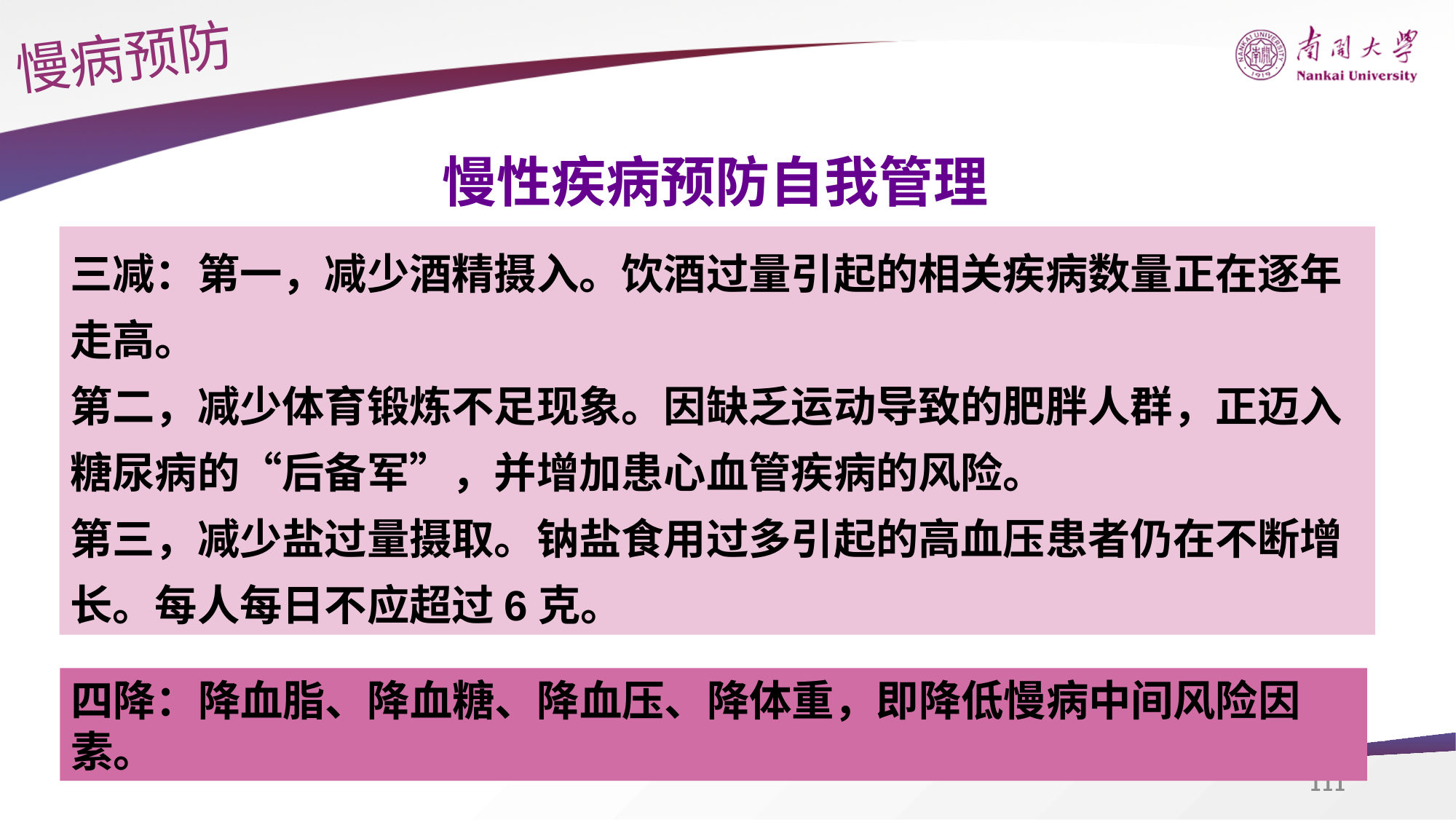

慢病预防
慢性疾病预防自我管理
三减：第一，减少酒精摄入。饮酒过量引起的相关疾病数量正在逐年走高。
第二，减少体育锻炼不足现象。因缺乏运动导致的肥胖人群，正迈入糖尿病的“后备军”，并增加患心血管疾病的风险。
第三，减少盐过量摄取。钠盐食用过多引起的高血压患者仍在不断增长。每人每日不应超过6克。
四降：降血脂、降血糖、降血压、降体重，即降低慢病中间风险因素。
111